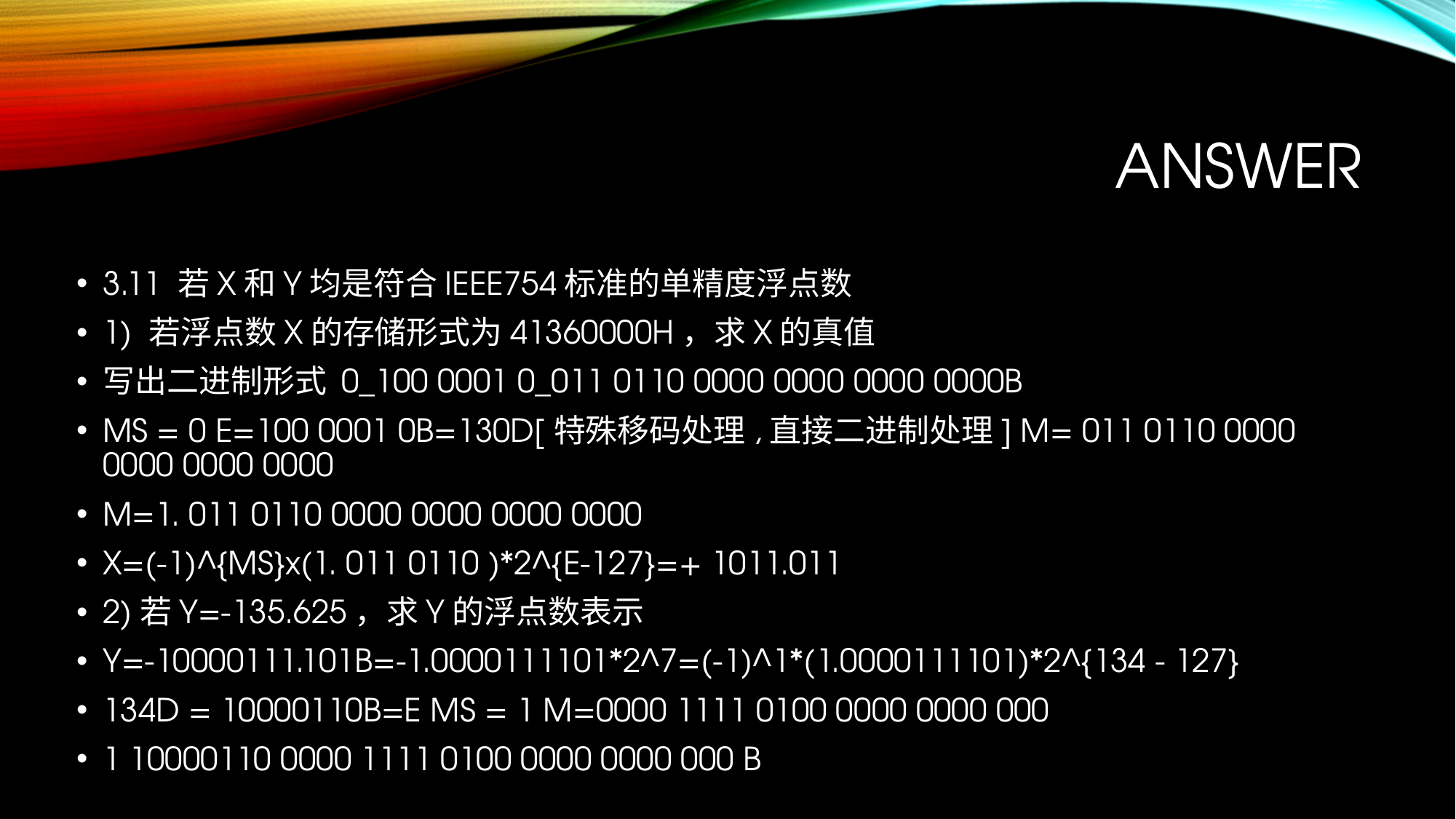

# ANSWER
3.11 若X和Y均是符合IEEE754标准的单精度浮点数
1) 若浮点数X的存储形式为41360000H，求X的真值
写出二进制形式 0_100 0001 0_011 0110 0000 0000 0000 0000B
MS = 0 E=100 0001 0B=130D[特殊移码处理,直接二进制处理] M= 011 0110 0000 0000 0000 0000
M=1. 011 0110 0000 0000 0000 0000
X=(-1)^{MS}x(1. 011 0110 )*2^{E-127}=+ 1011.011
2)若Y=-135.625，求Y的浮点数表示
Y=-10000111.101B=-1.0000111101*2^7=(-1)^1*(1.0000111101)*2^{134 - 127}
134D = 10000110B=E MS = 1 M=0000 1111 0100 0000 0000 000
1 10000110 0000 1111 0100 0000 0000 000 B